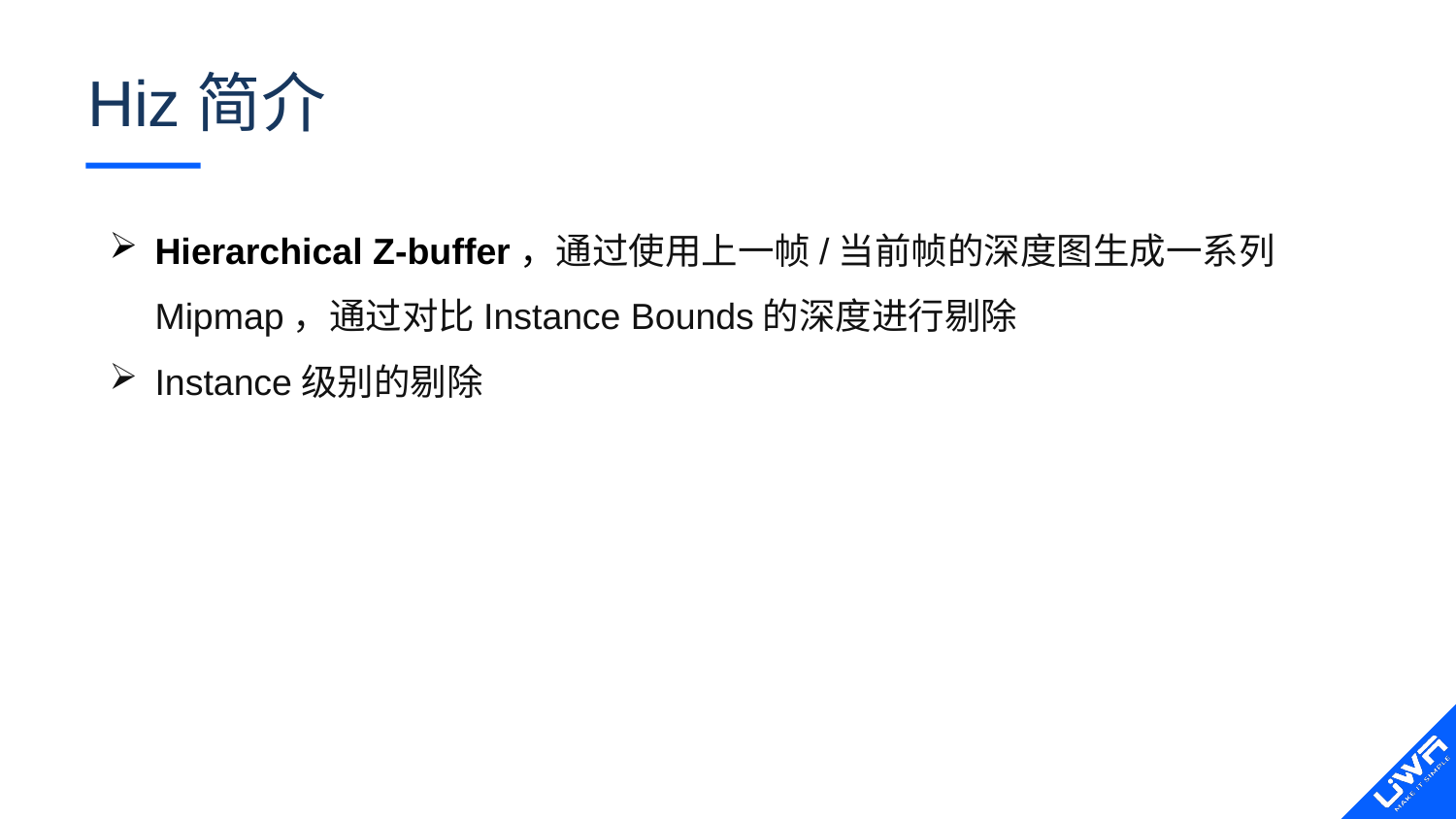

# Hiz简介
Hierarchical Z-buffer，通过使用上一帧/当前帧的深度图生成一系列Mipmap，通过对比Instance Bounds的深度进行剔除
Instance级别的剔除